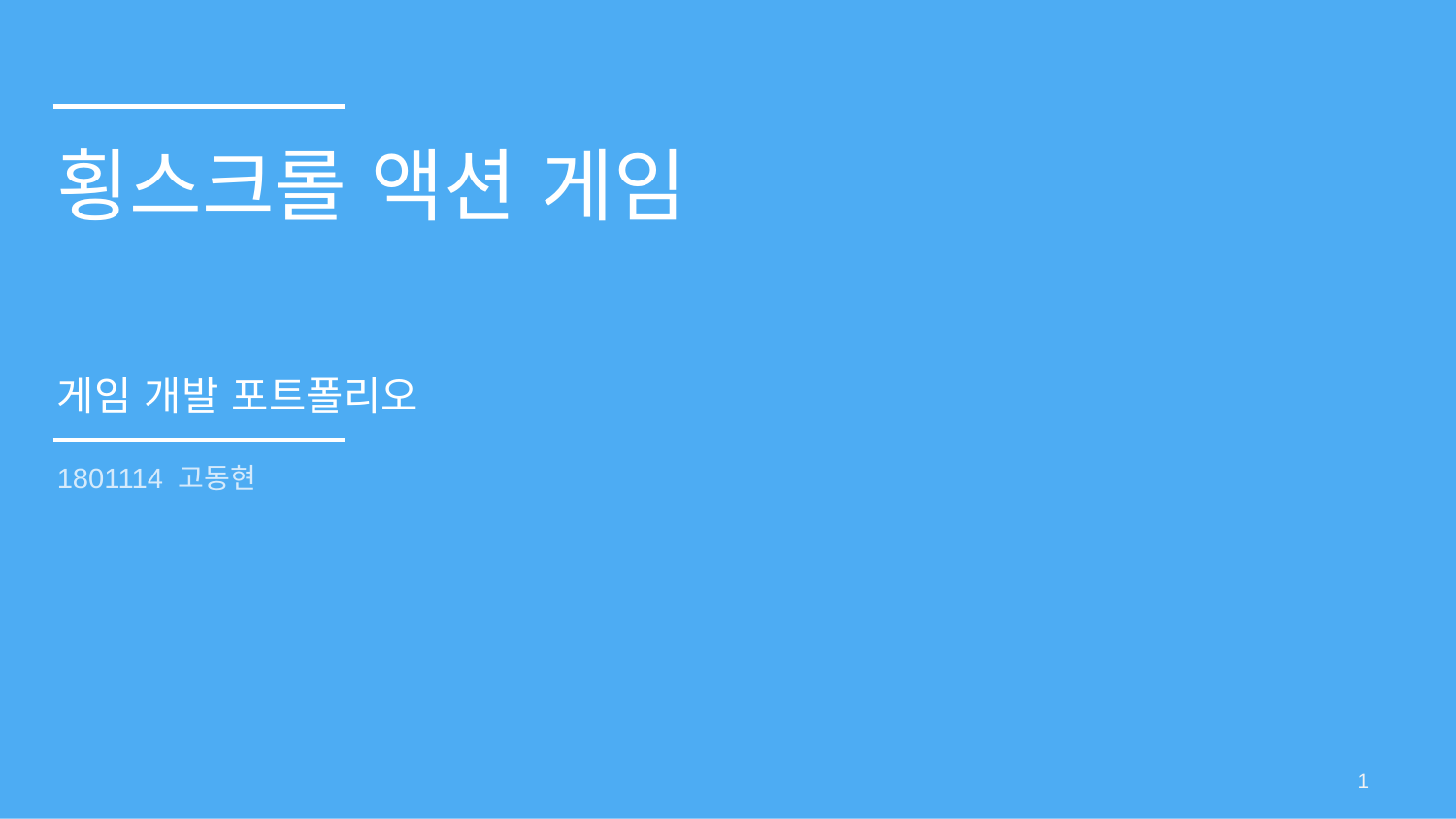

횡스크롤 액션 게임
게임 개발 포트폴리오
1801114 고동현
1